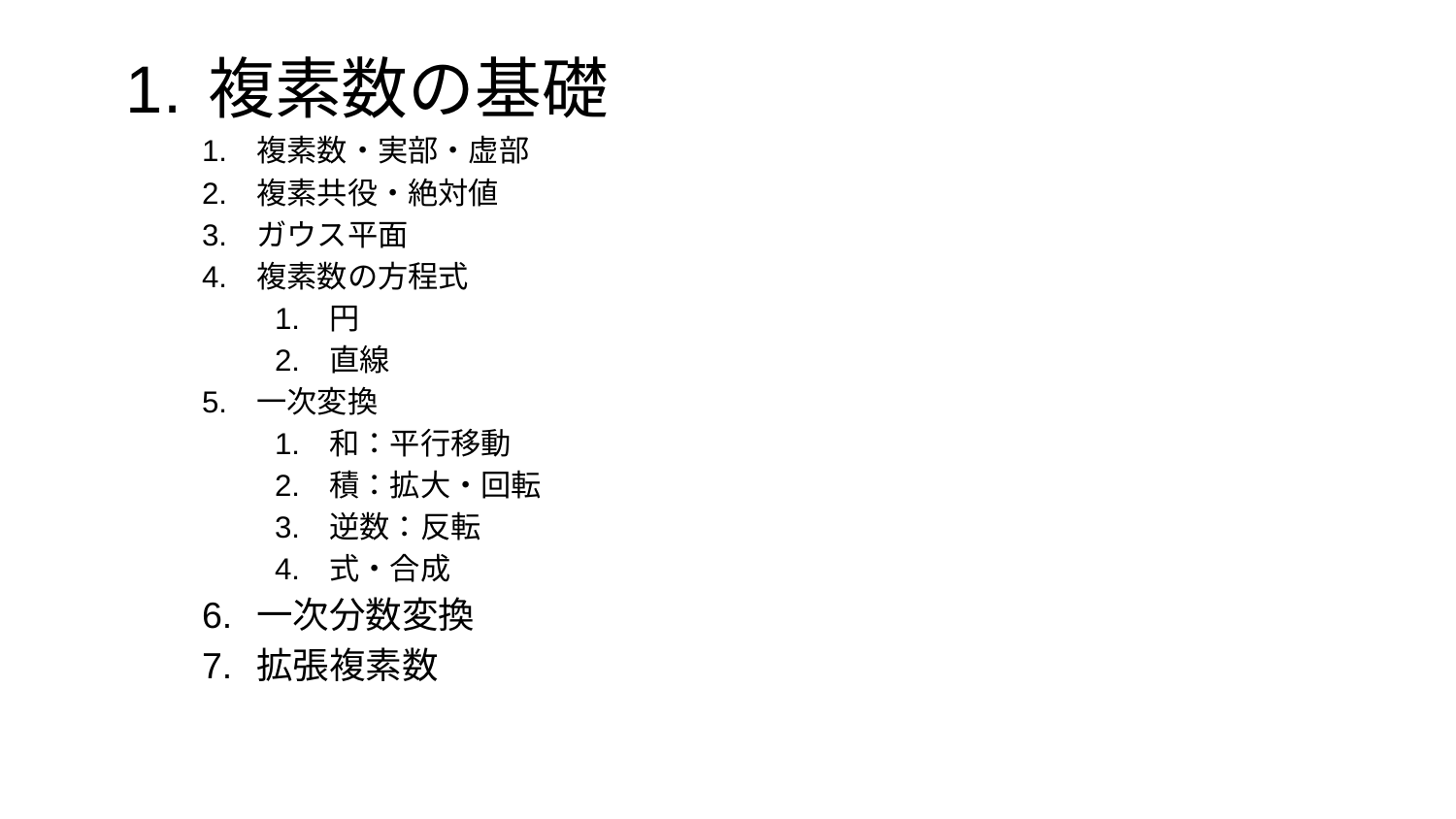

複素数の基礎
複素数・実部・虚部
複素共役・絶対値
ガウス平面
複素数の方程式
円
直線
一次変換
和：平行移動
積：拡大・回転
逆数：反転
式・合成
一次分数変換
拡張複素数